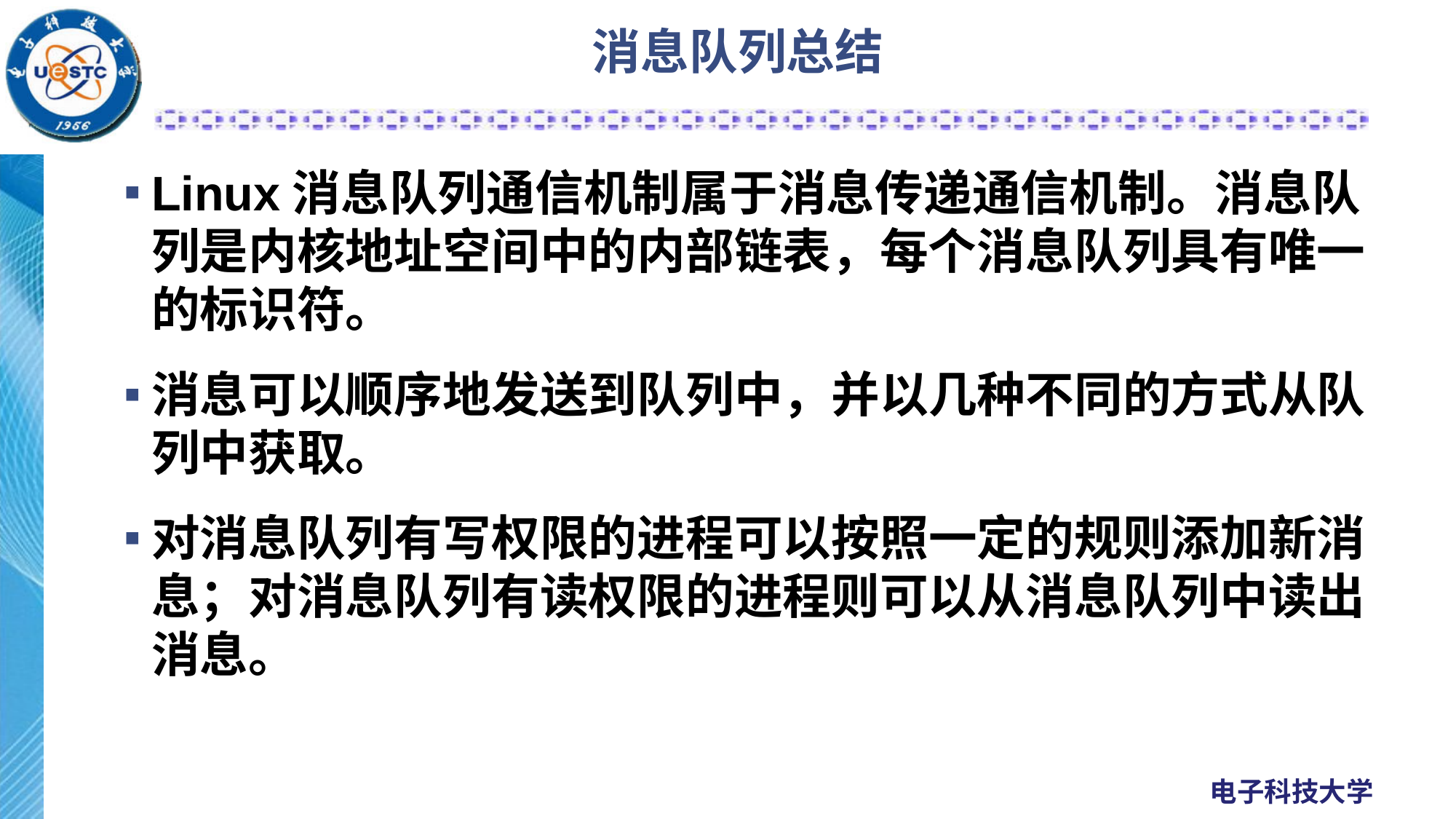

# 消息队列总结
Linux消息队列通信机制属于消息传递通信机制。消息队列是内核地址空间中的内部链表，每个消息队列具有唯一的标识符。
消息可以顺序地发送到队列中，并以几种不同的方式从队列中获取。
对消息队列有写权限的进程可以按照一定的规则添加新消息；对消息队列有读权限的进程则可以从消息队列中读出消息。